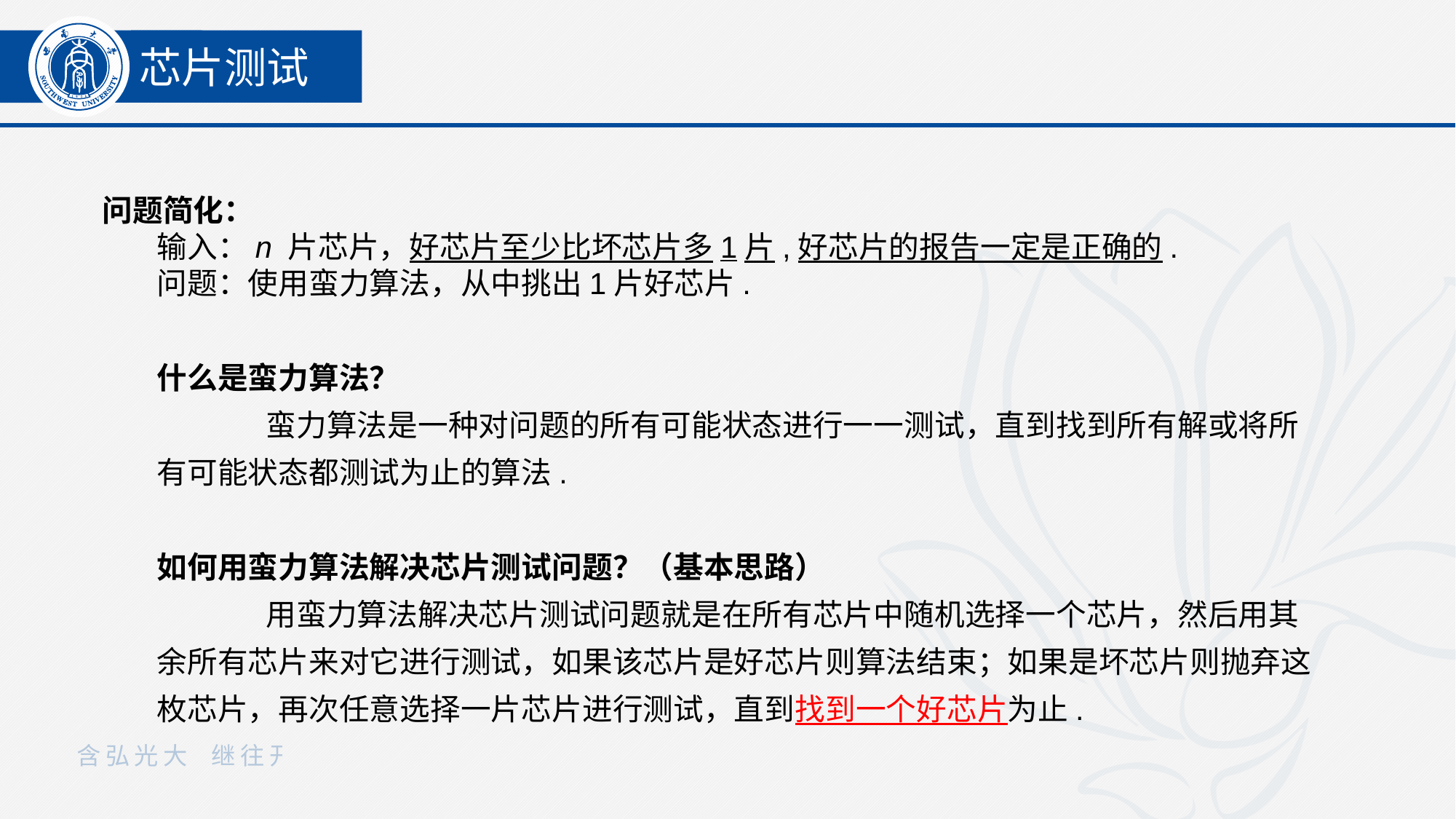

芯片测试
问题简化：
输入：n 片芯片，好芯片至少比坏芯片多1片,好芯片的报告一定是正确的.
问题：使用蛮力算法，从中挑出1片好芯片.

什么是蛮力算法？
	蛮力算法是一种对问题的所有可能状态进行一一测试，直到找到所有解或将所有可能状态都测试为止的算法.

如何用蛮力算法解决芯片测试问题？（基本思路）
	用蛮力算法解决芯片测试问题就是在所有芯片中随机选择一个芯片，然后用其余所有芯片来对它进行测试，如果该芯片是好芯片则算法结束；如果是坏芯片则抛弃这枚芯片，再次任意选择一片芯片进行测试，直到找到一个好芯片为止.